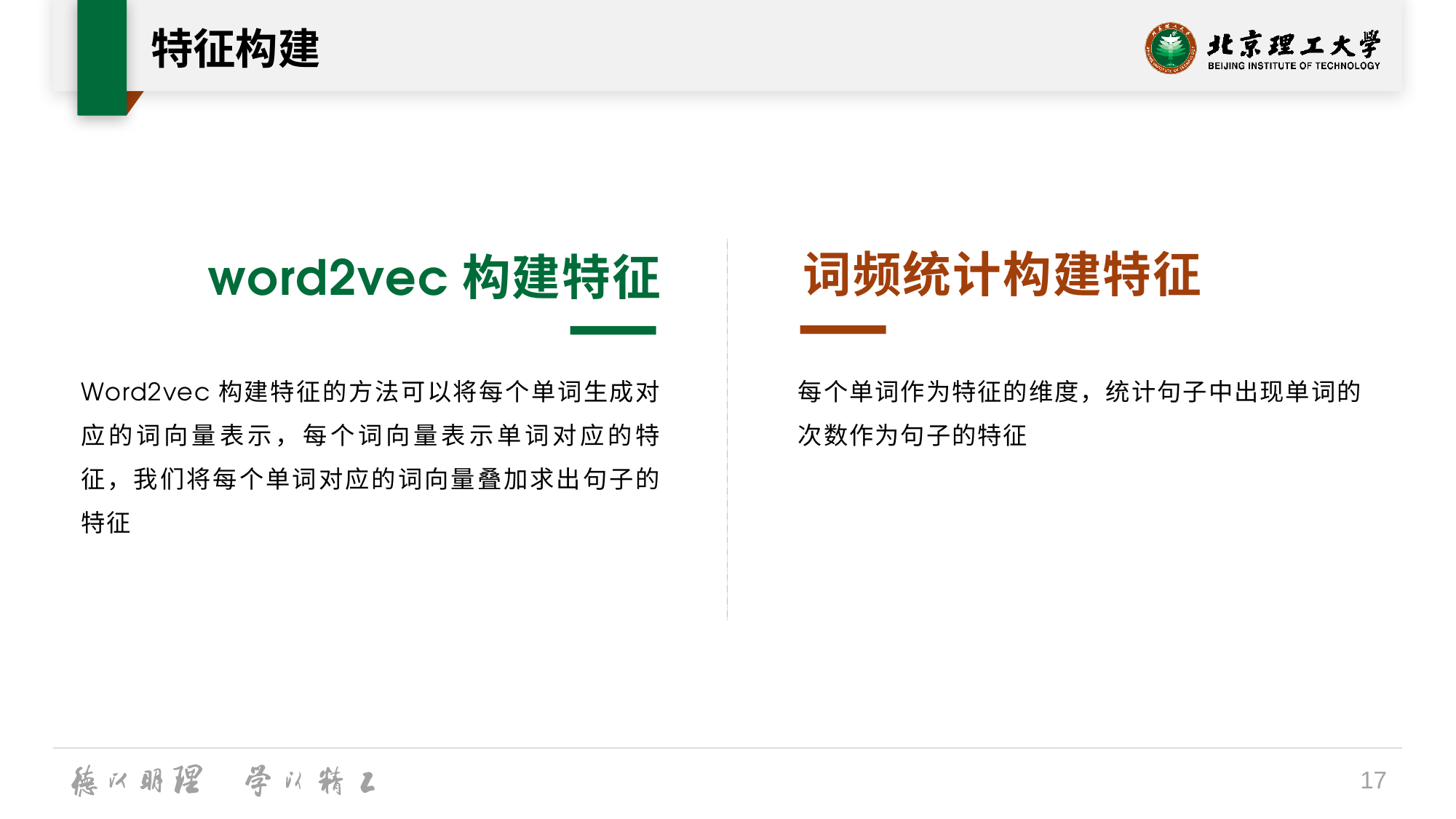

# 特征构建
词频统计构建特征
word2vec构建特征

Word2vec构建特征的方法可以将每个单词生成对应的词向量表示，每个词向量表示单词对应的特征，我们将每个单词对应的词向量叠加求出句子的特征
每个单词作为特征的维度，统计句子中出现单词的次数作为句子的特征